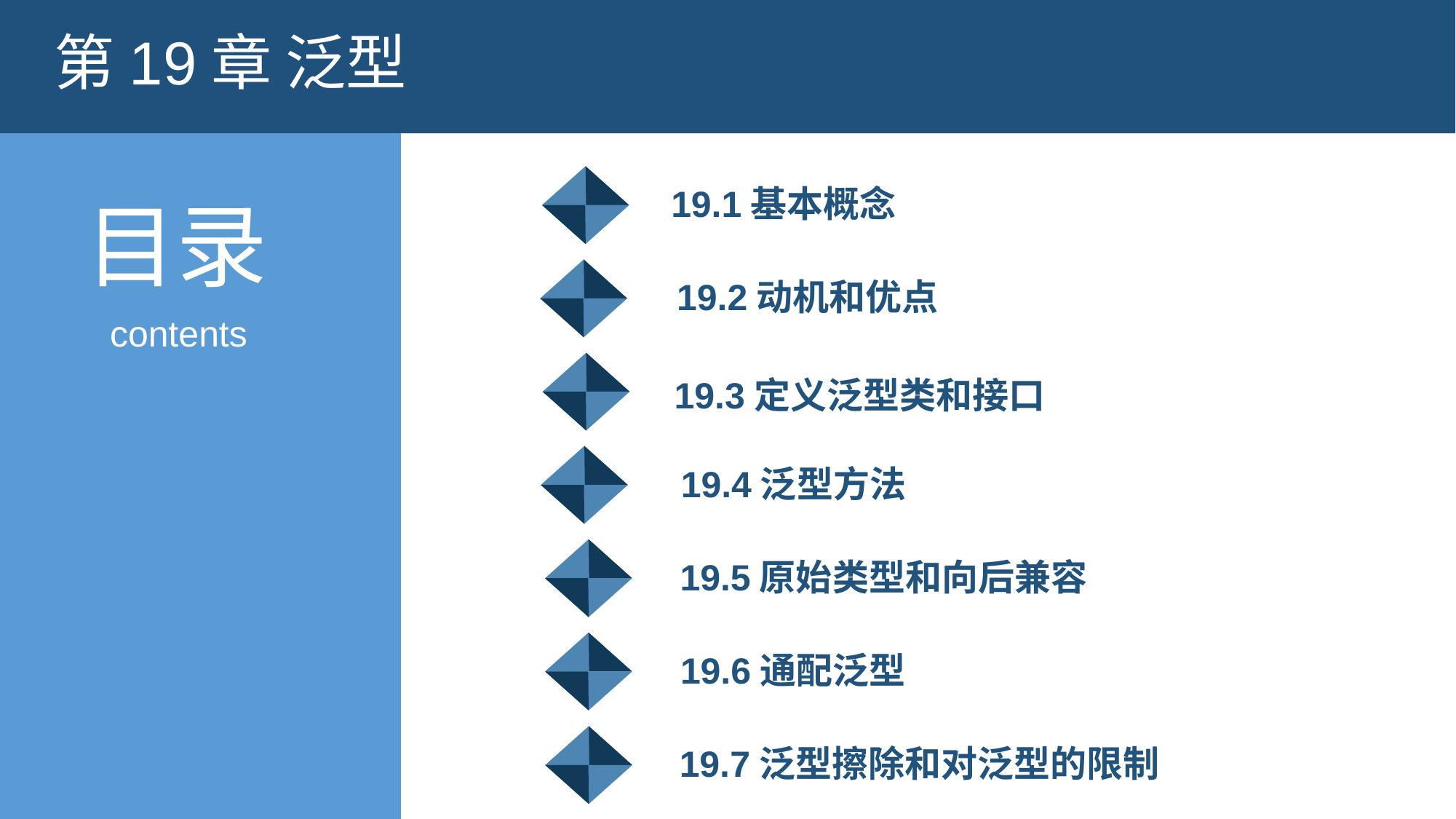

第19章 泛型

19.1基本概念

19.2动机和优点

19.3定义泛型类和接口

19.4泛型方法

19.5原始类型和向后兼容

19.6通配泛型

19.7泛型擦除和对泛型的限制